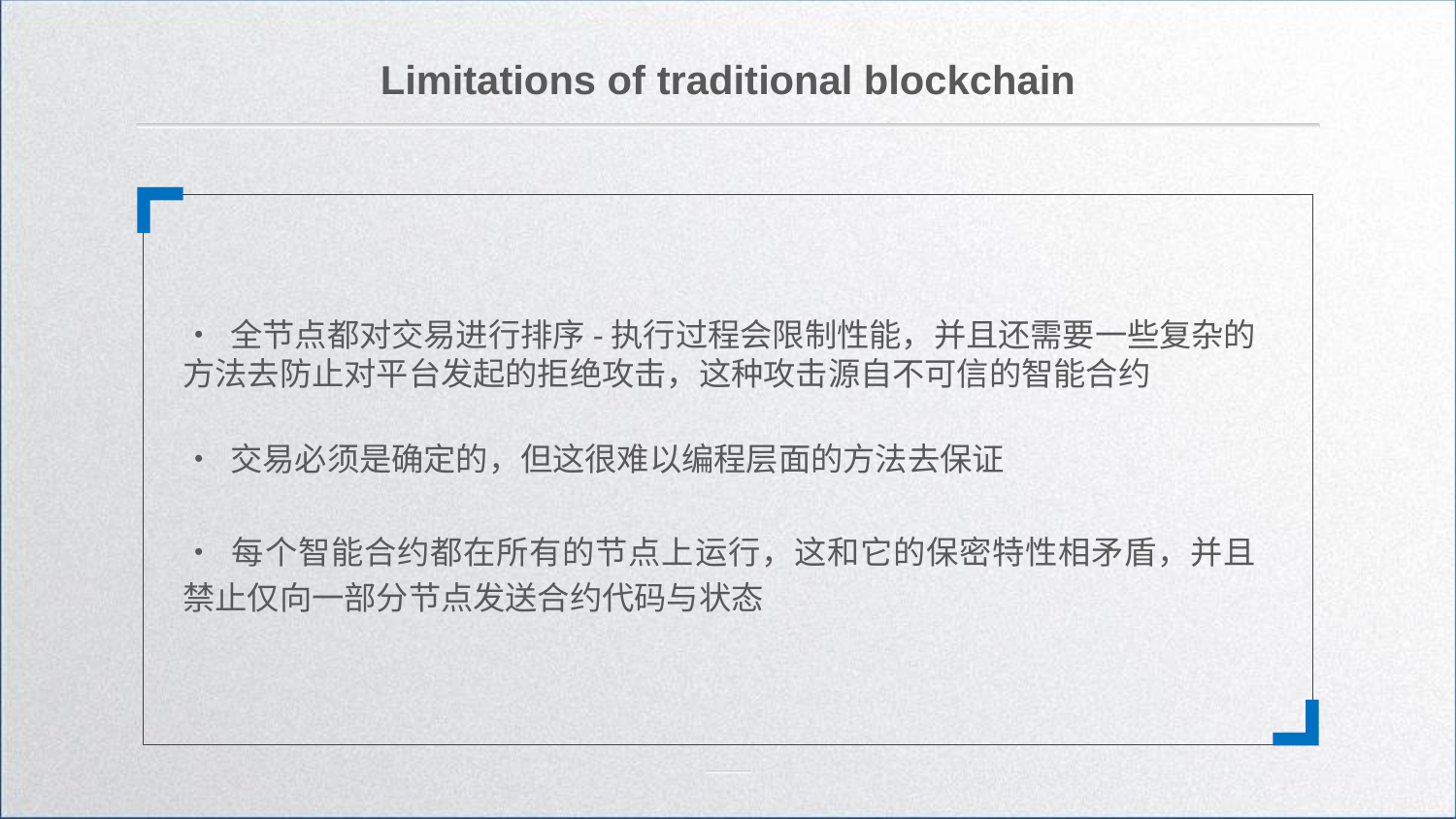

Limitations of traditional blockchain

• 全节点都对交易进行排序-执行过程会限制性能，并且还需要一些复杂的方法去防止对平台发起的拒绝攻击，这种攻击源自不可信的智能合约

• 交易必须是确定的，但这很难以编程层面的方法去保证

• 每个智能合约都在所有的节点上运行，这和它的保密特性相矛盾，并且禁止仅向一部分节点发送合约代码与状态